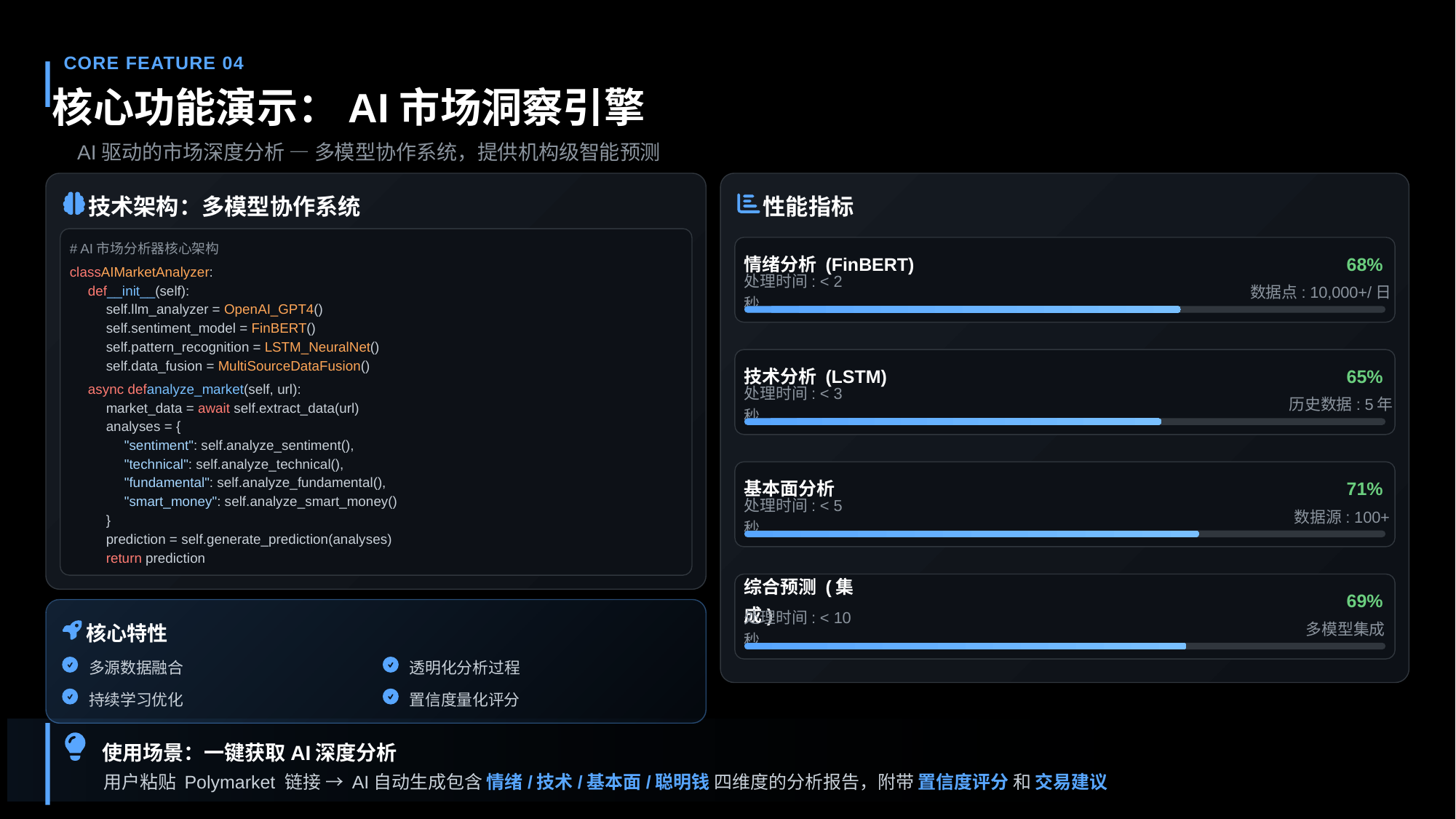

CORE FEATURE 04

核心功能演示：AI市场洞察引擎
AI驱动的市场深度分析 — 多模型协作系统，提供机构级智能预测

技术架构：多模型协作系统
性能指标

# AI市场分析器核心架构
情绪分析 (FinBERT)
68%
classAIMarketAnalyzer:
处理时间: < 2秒
数据点: 10,000+/日
def__init__(self):
self.llm_analyzer = OpenAI_GPT4()

self.sentiment_model = FinBERT()
self.pattern_recognition = LSTM_NeuralNet()

self.data_fusion = MultiSourceDataFusion()
技术分析 (LSTM)
65%
async defanalyze_market(self, url):
处理时间: < 3秒
历史数据: 5年
market_data = await self.extract_data(url)
analyses = {

"sentiment": self.analyze_sentiment(),
"technical": self.analyze_technical(),

基本面分析
71%
"fundamental": self.analyze_fundamental(),
"smart_money": self.analyze_smart_money()
处理时间: < 5秒
数据源: 100+
}
prediction = self.generate_prediction(analyses)

return prediction

综合预测 (集成)
69%

核心特性
处理时间: < 10秒
多模型集成

多源数据融合
透明化分析过程

持续学习优化
置信度量化评分

使用场景：一键获取AI深度分析
用户粘贴 Polymarket 链接 → AI自动生成包含 情绪/技术/基本面/聪明钱 四维度的分析报告，附带 置信度评分 和 交易建议